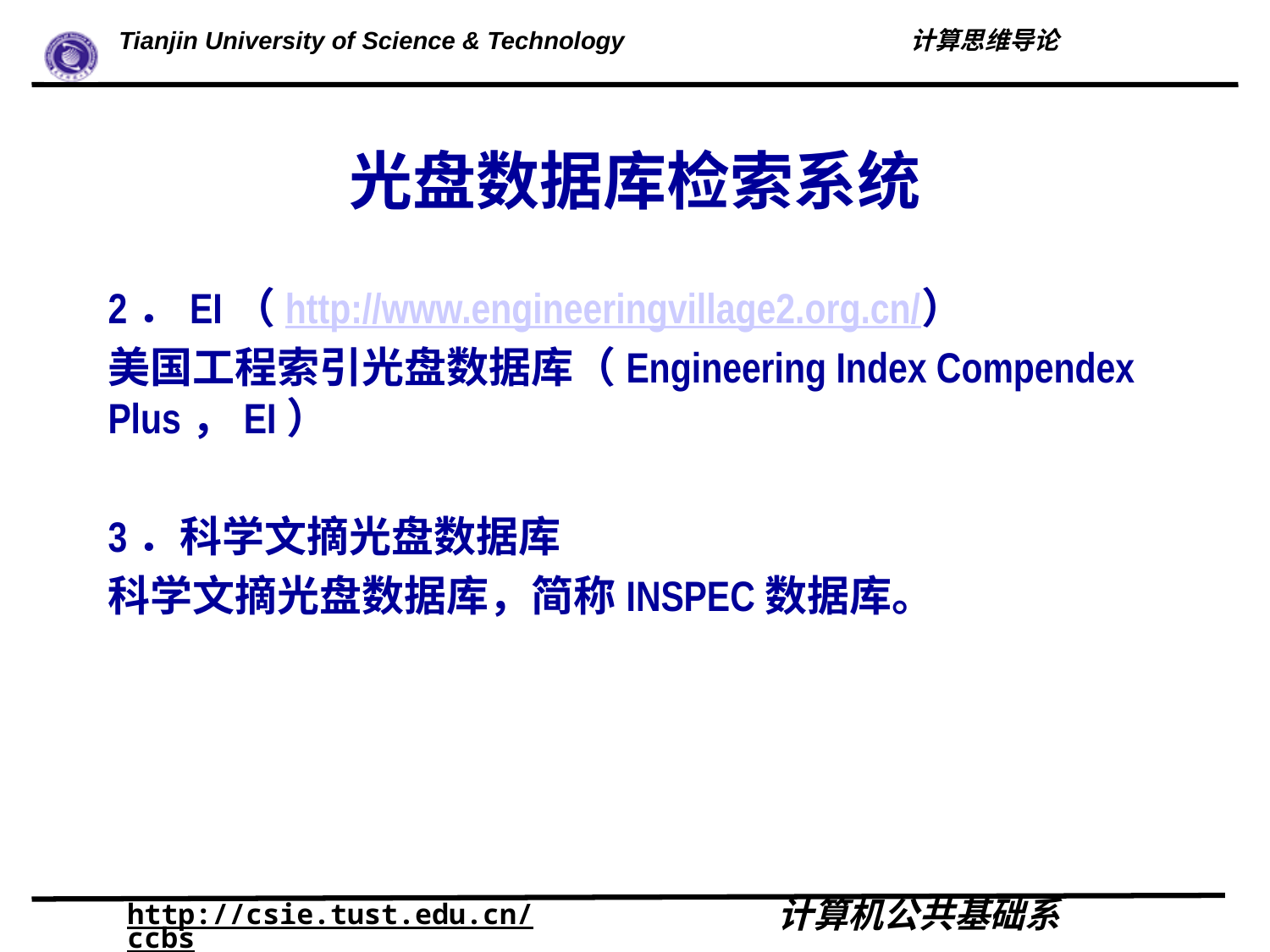

# 光盘数据库检索系统
2．EI（http://www.engineeringvillage2.org.cn/）
美国工程索引光盘数据库（Engineering Index Compendex Plus，EI）

3．科学文摘光盘数据库
科学文摘光盘数据库，简称INSPEC数据库。